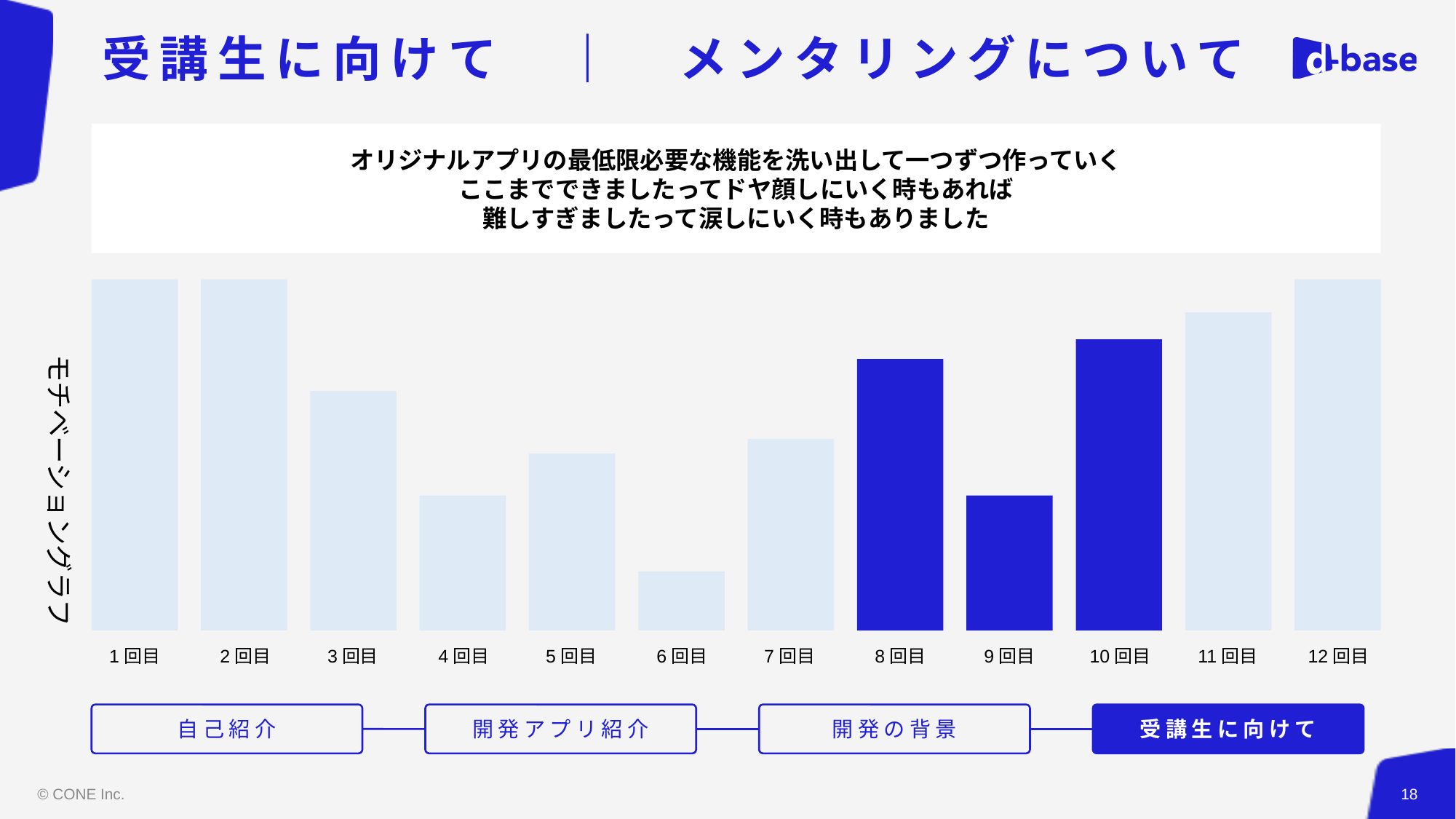

# 受講生に向けて　｜　メンタリングについて
オリジナルアプリの最低限必要な機能を洗い出して一つずつ作っていく
ここまでできましたってドヤ顔しにいく時もあれば
難しすぎましたって涙しにいく時もありました

モチベーショングラフ

1回目
2回目
3回目
4回目
5回目
6回目
7回目
8回目
9回目
10回目
11回目
12回目
自己紹介
開発アプリ紹介
開発の背景
受講生に向けて
© CONE Inc.
18